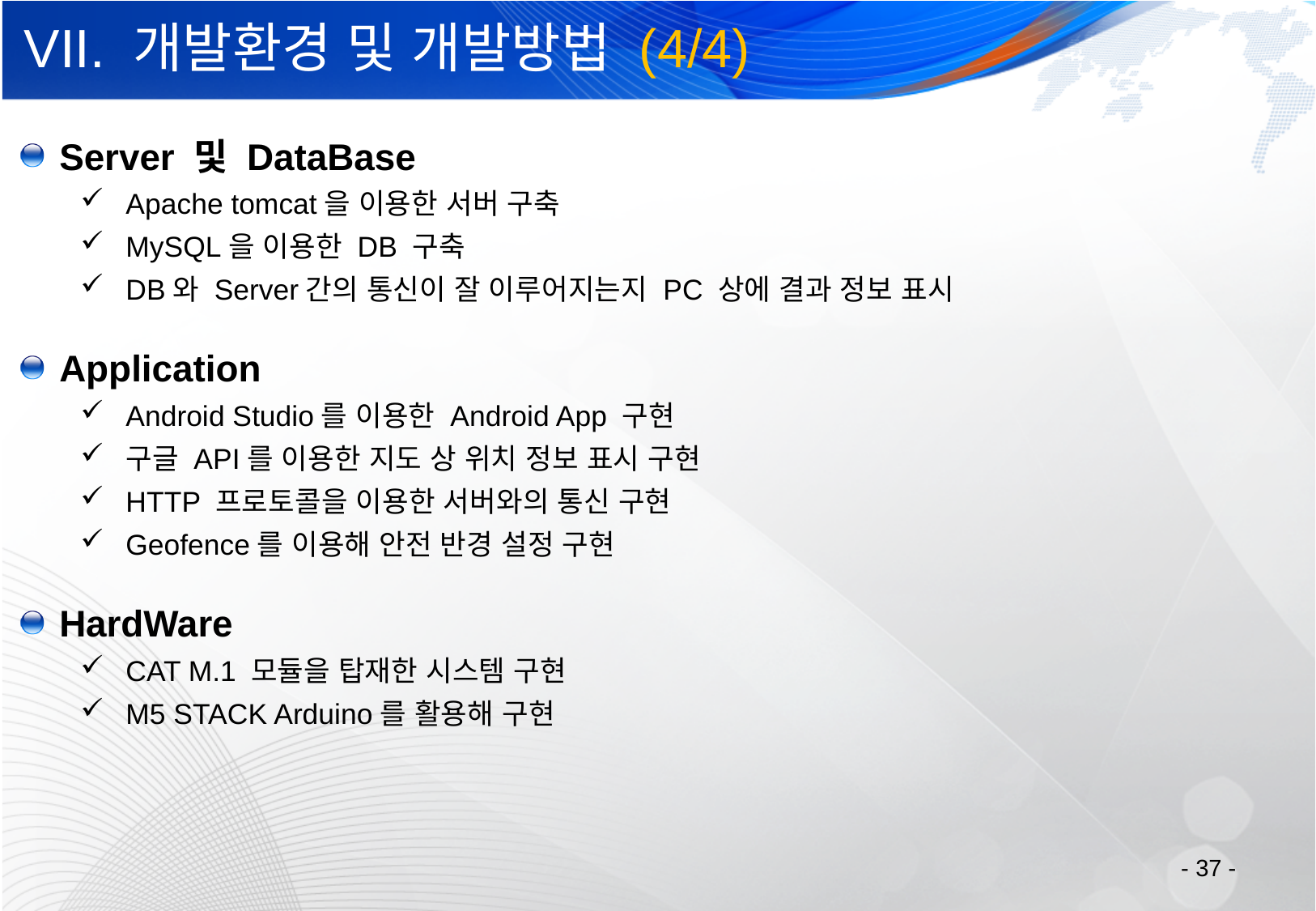

# VII. 개발환경 및 개발방법 (4/4)
 Server 및 DataBase
Apache tomcat을 이용한 서버 구축
MySQL을 이용한 DB 구축
DB와 Server간의 통신이 잘 이루어지는지 PC 상에 결과 정보 표시
 Application
Android Studio를 이용한 Android App 구현
구글 API를 이용한 지도 상 위치 정보 표시 구현
HTTP 프로토콜을 이용한 서버와의 통신 구현
Geofence를 이용해 안전 반경 설정 구현
 HardWare
CAT M.1 모듈을 탑재한 시스템 구현
M5 STACK Arduino를 활용해 구현
- 37 -